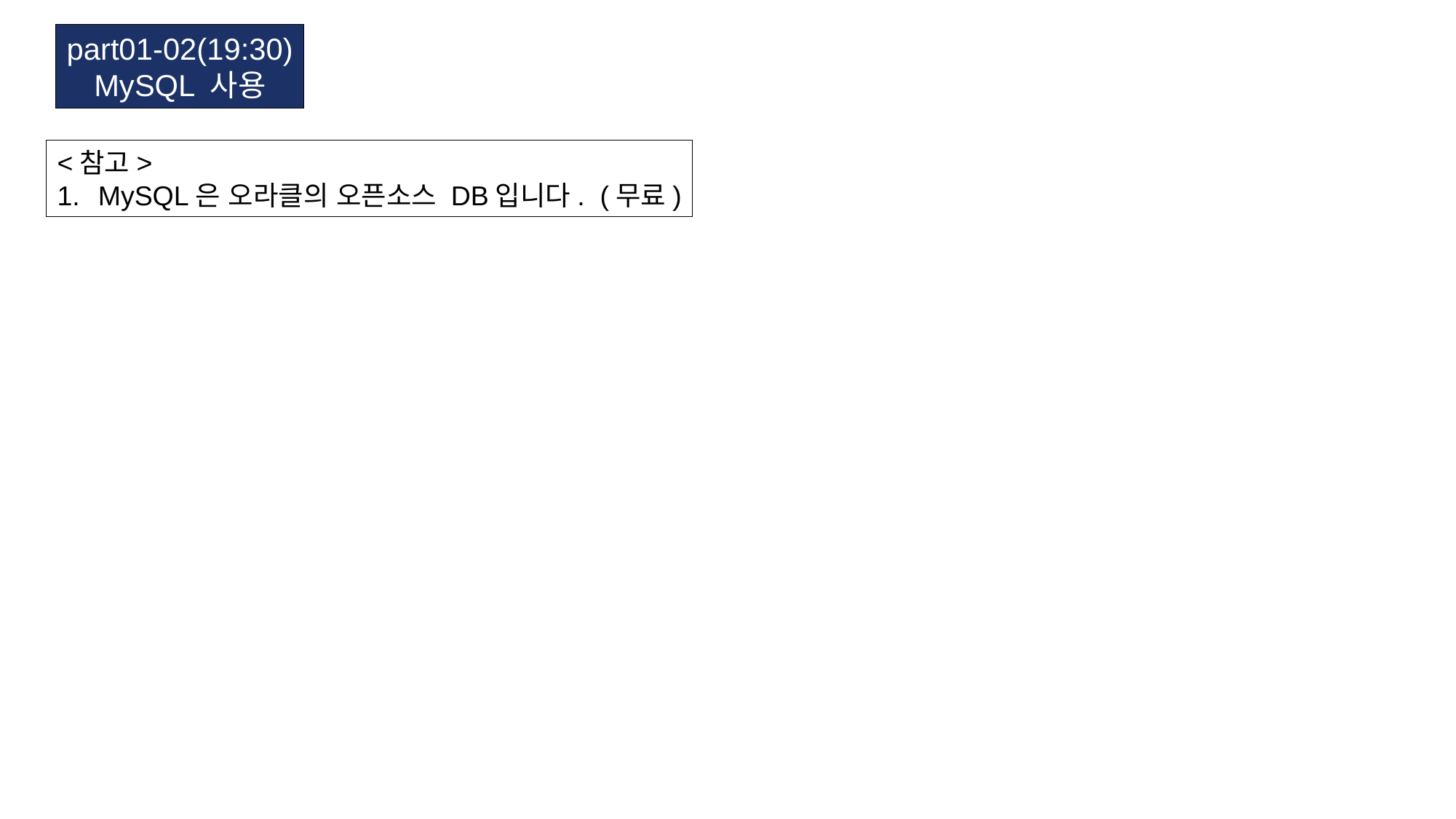

part01-02(19:30)
MySQL 사용
<참고>
MySQL은 오라클의 오픈소스 DB입니다.  (무료)